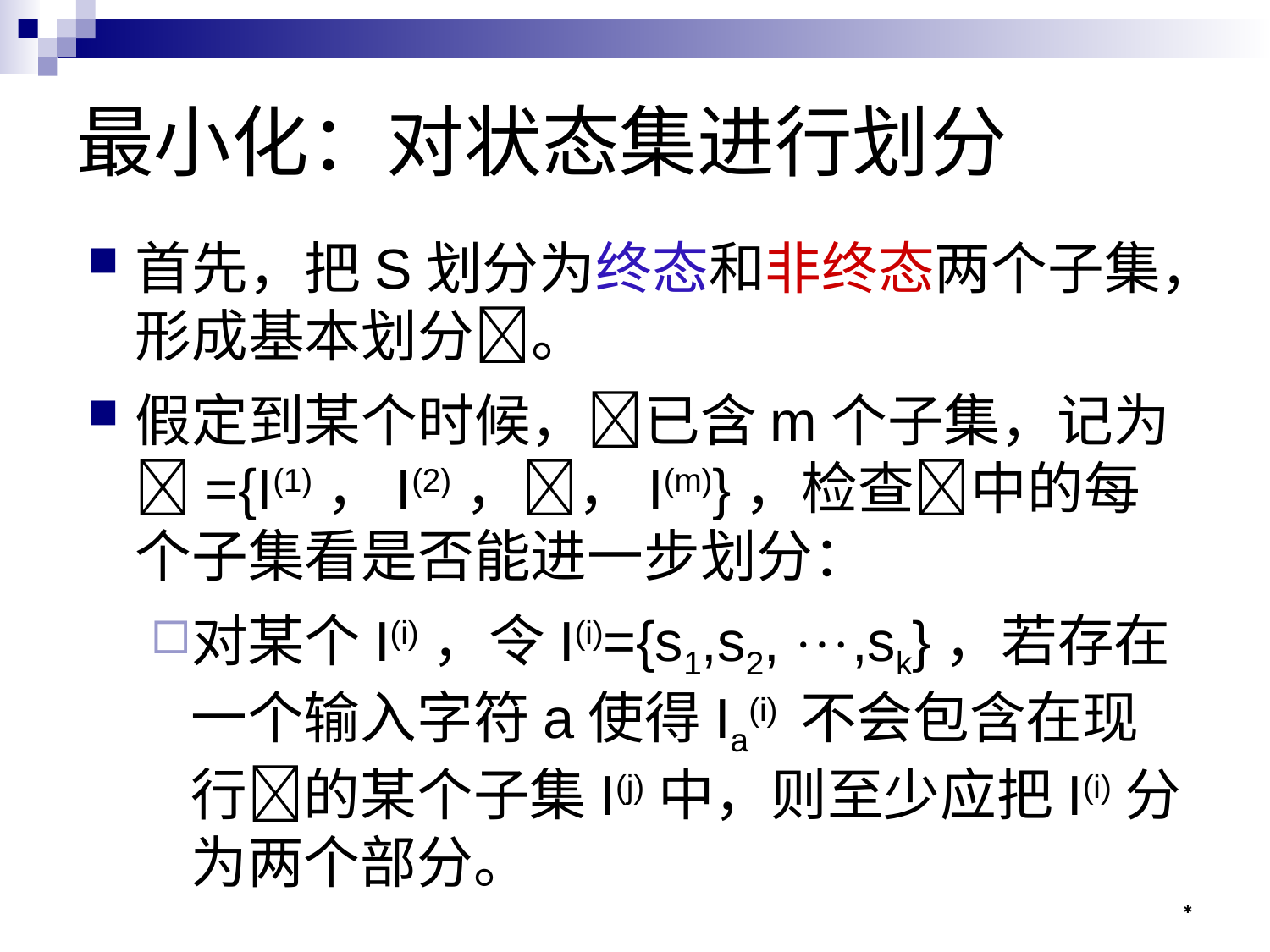

# 最小化：对状态集进行划分
首先，把S划分为终态和非终态两个子集，形成基本划分Π。
假定到某个时候，Π已含m个子集，记为Π={I(1)，I(2)，…，I(m)}，检查Π中的每个子集看是否能进一步划分：
对某个I(i)，令I(i)={s1,s2, …,sk}，若存在一个输入字符a使得Ia(i) 不会包含在现行Π的某个子集I(j)中，则至少应把I(i)分为两个部分。
*